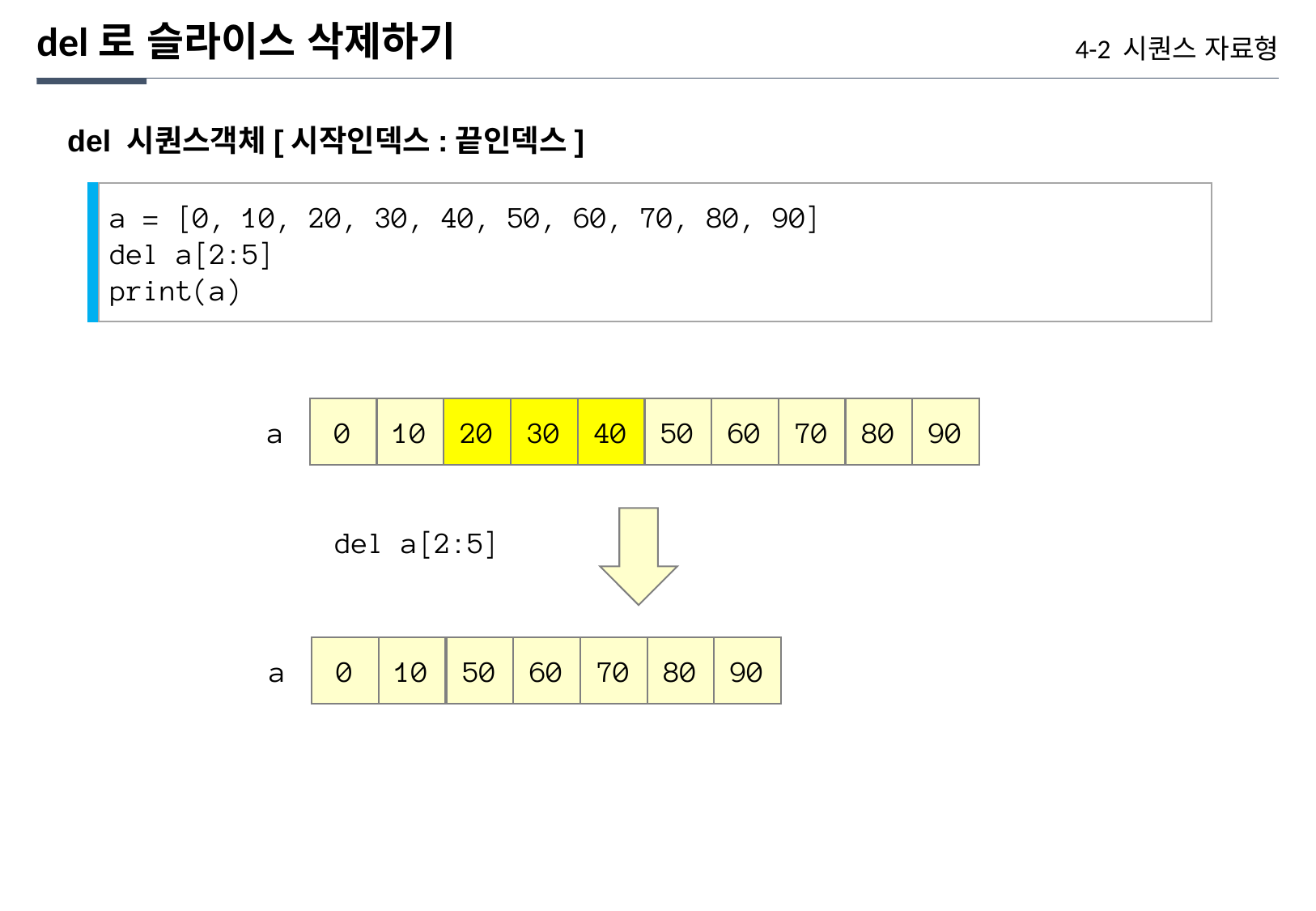

del로 슬라이스 삭제하기
4-2 시퀀스 자료형
del 시퀀스객체[시작인덱스:끝인덱스]

a = [0, 10, 20, 30, 40, 50, 60, 70, 80, 90]
del a[2:5]
print(a)
0
10
20
30
40
50
60
70
80
90
a

del a[2:5]
0
10
50
60
70
80
90
a